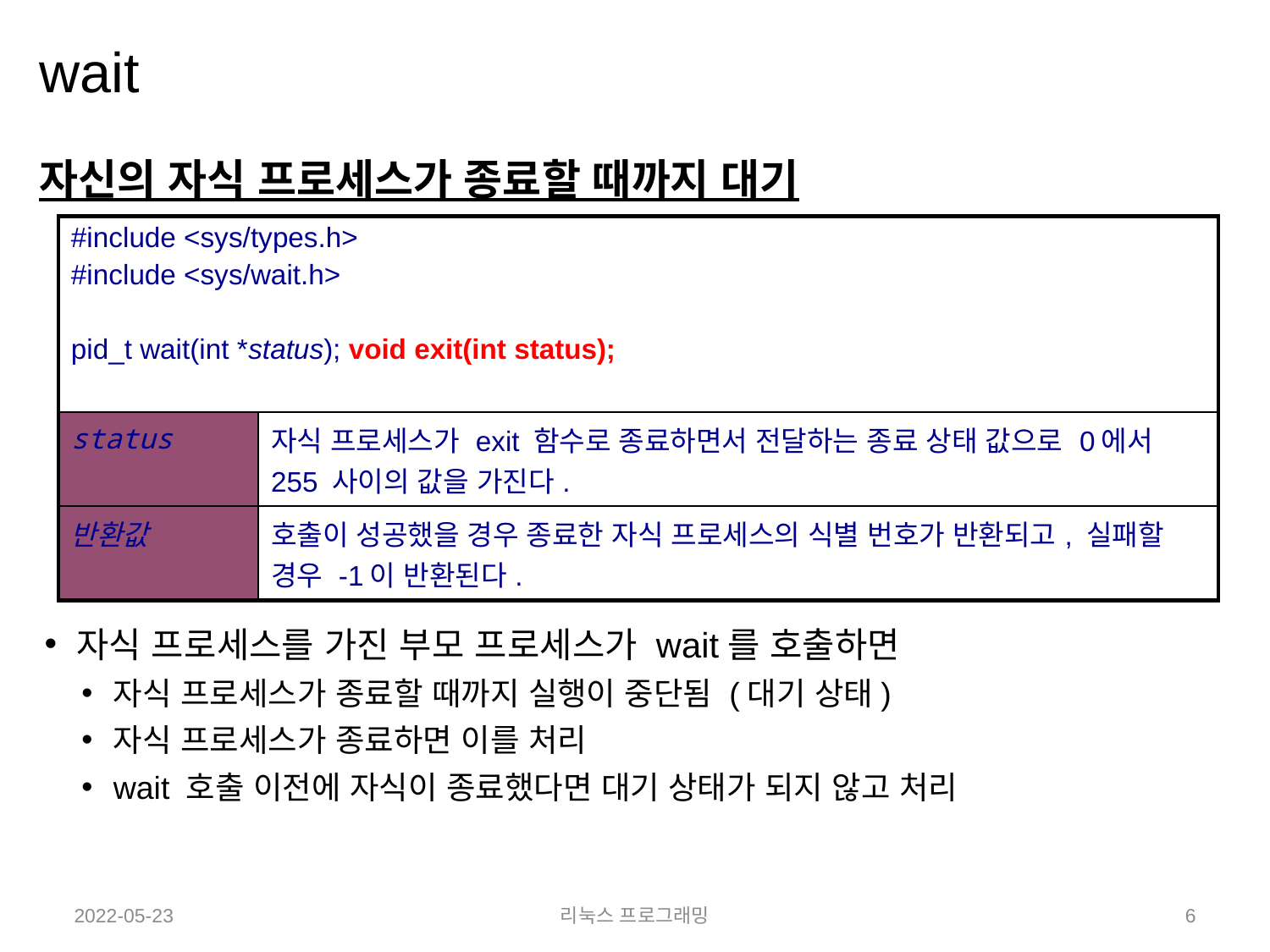

# wait
자신의 자식 프로세스가 종료할 때까지 대기

자식 프로세스를 가진 부모 프로세스가 wait를 호출하면
자식 프로세스가 종료할 때까지 실행이 중단됨 (대기 상태)
자식 프로세스가 종료하면 이를 처리
wait 호출 이전에 자식이 종료했다면 대기 상태가 되지 않고 처리

| #include <sys/types.h> #include <sys/wait.h> pid\_t wait(int \*status); void exit(int status); |  |
| --- | --- |
| status | 자식 프로세스가 exit 함수로 종료하면서 전달하는 종료 상태 값으로 0에서 255 사이의 값을 가진다. |
| 반환값 | 호출이 성공했을 경우 종료한 자식 프로세스의 식별 번호가 반환되고, 실패할 경우 -1이 반환된다. |
2022-05-23
리눅스 프로그래밍
6